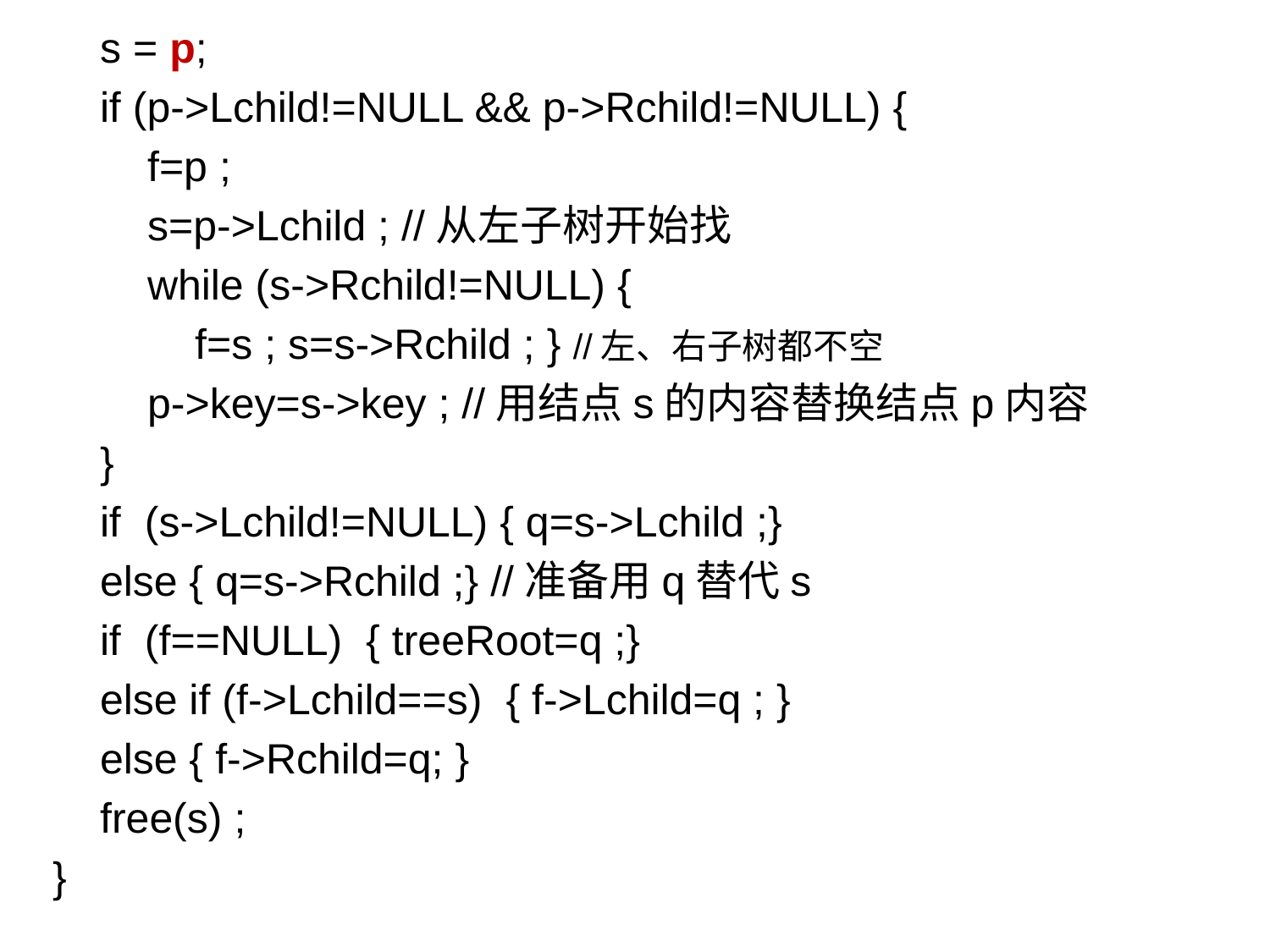

s = p;
    if (p->Lchild!=NULL && p->Rchild!=NULL) {
        f=p ;
        s=p->Lchild ; //从左子树开始找
        while (s->Rchild!=NULL) {
            f=s ; s=s->Rchild ; } //左、右子树都不空
        p->key=s->key ; //用结点s的内容替换结点p内容
    }
    if  (s->Lchild!=NULL) { q=s->Lchild ;}
    else { q=s->Rchild ;} //准备用q替代s
    if  (f==NULL)  { treeRoot=q ;}
    else if (f->Lchild==s)  { f->Lchild=q ; }
    else { f->Rchild=q; }
    free(s) ;
}